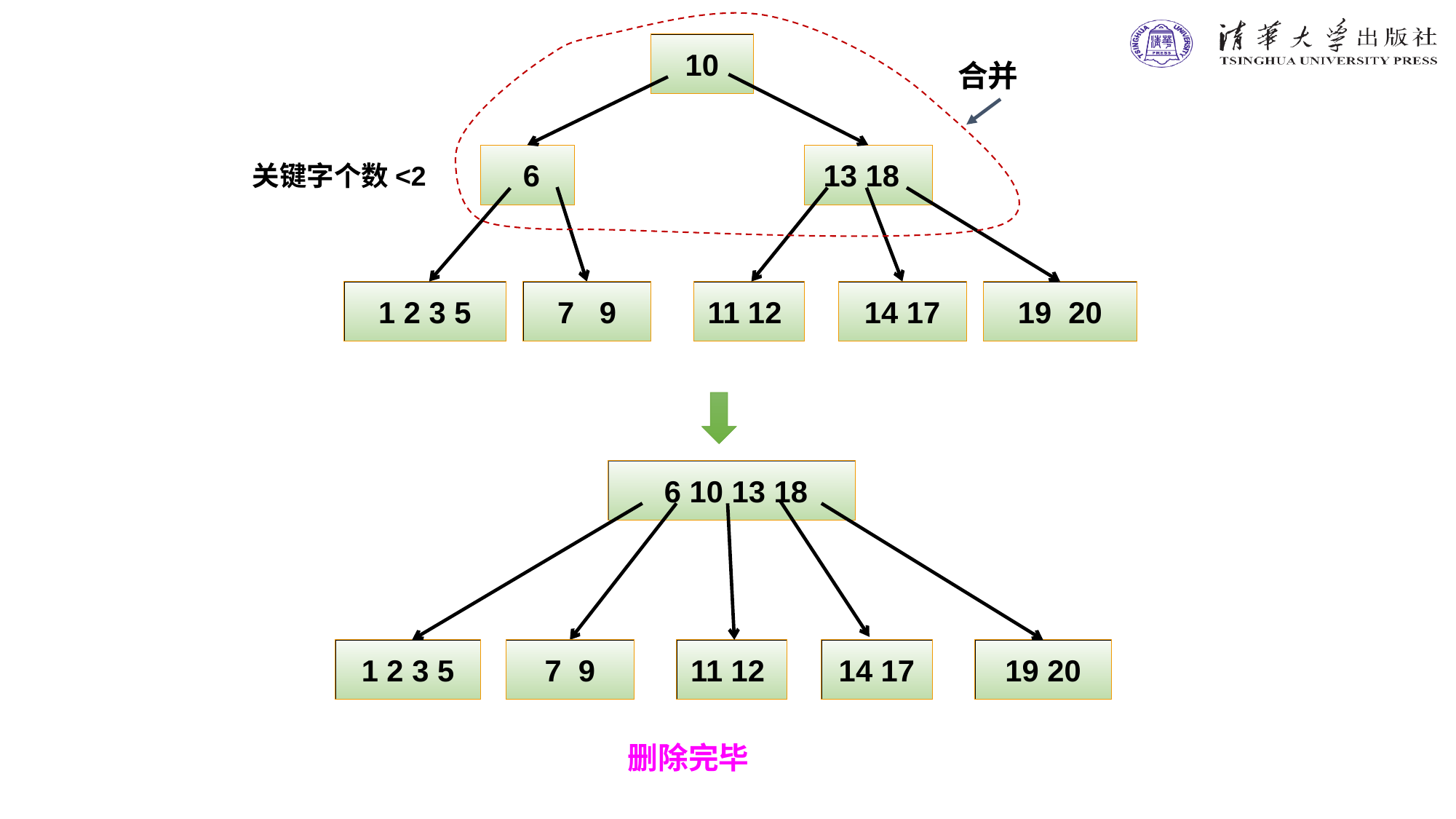

合并

10
 6
 13 18
关键字个数<2
1 2 3 5
7   9
11 12
14 17
19  20

 6 10 13 18
1 2 3 5
7  9
11 12
14 17
19 20
删除完毕